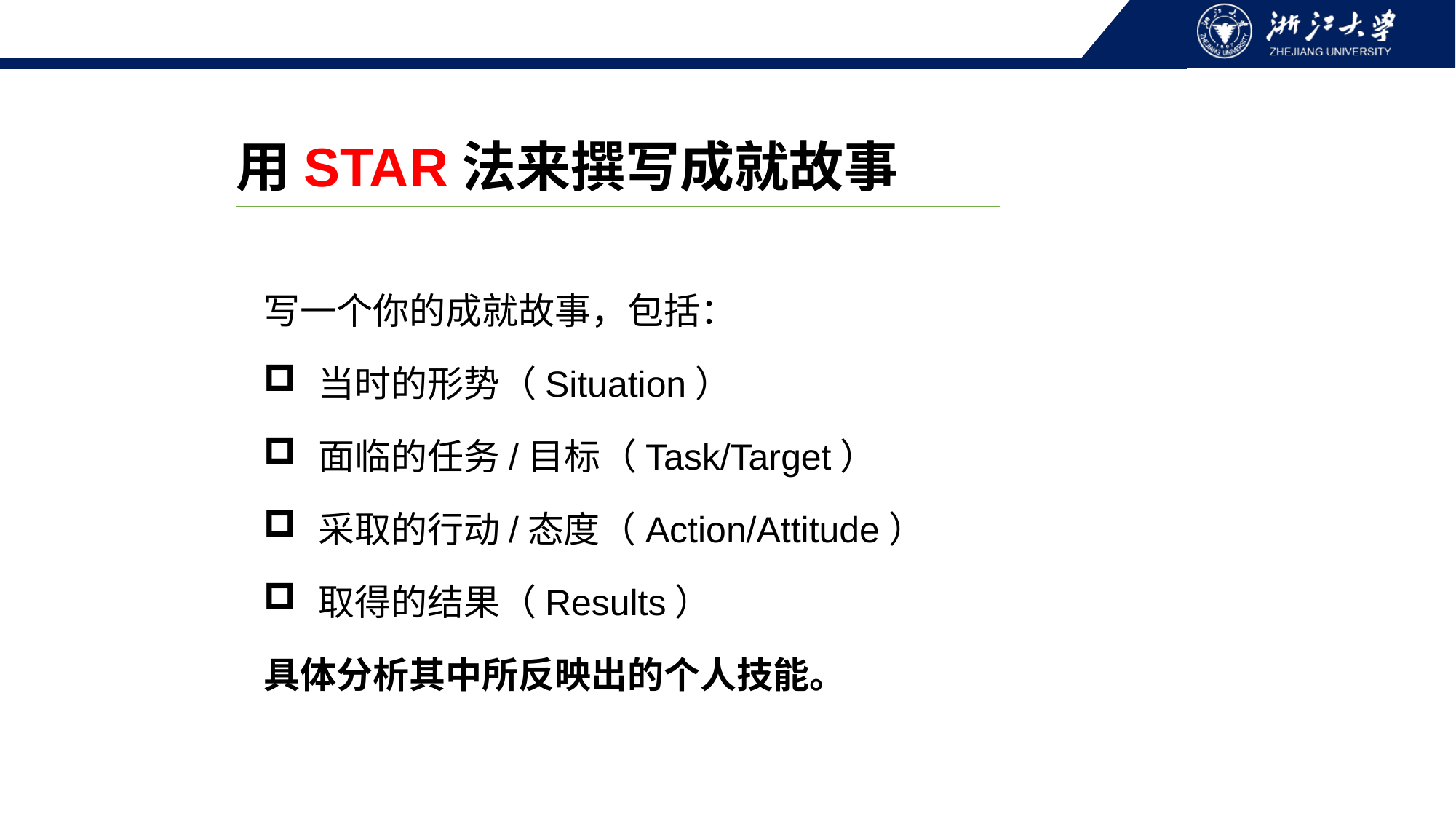

用STAR法来撰写成就故事

写一个你的成就故事，包括：
当时的形势（Situation）
面临的任务/目标（Task/Target）
采取的行动/态度（Action/Attitude）
取得的结果（Results）
具体分析其中所反映出的个人技能。